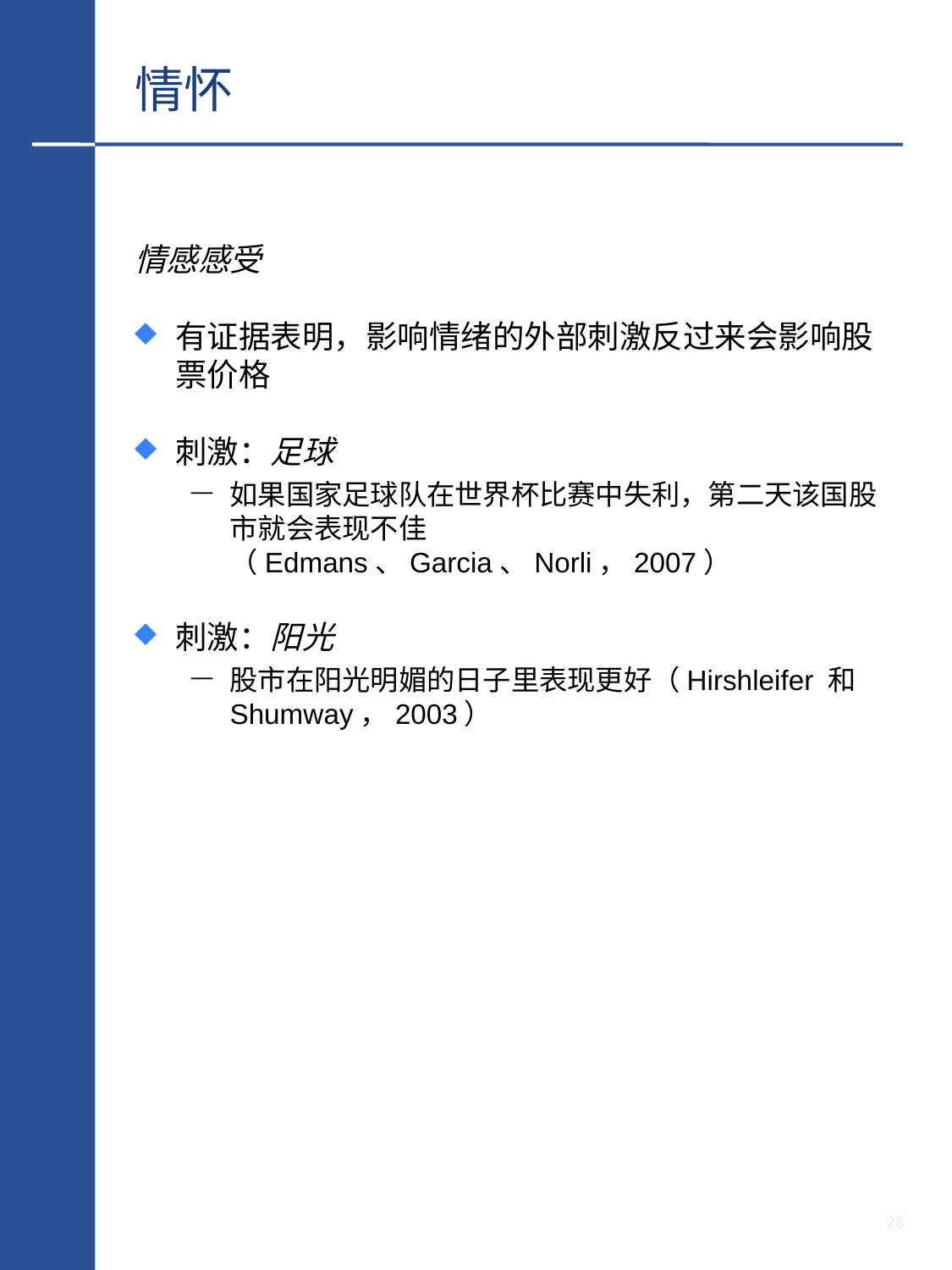

# 情怀
情感感受
有证据表明，影响情绪的外部刺激反过来会影响股票价格
刺激：足球
如果国家足球队在世界杯比赛中失利，第二天该国股市就会表现不佳（Edmans、Garcia、Norli，2007）
刺激：阳光
股市在阳光明媚的日子里表现更好（Hirshleifer 和 Shumway，2003）

28